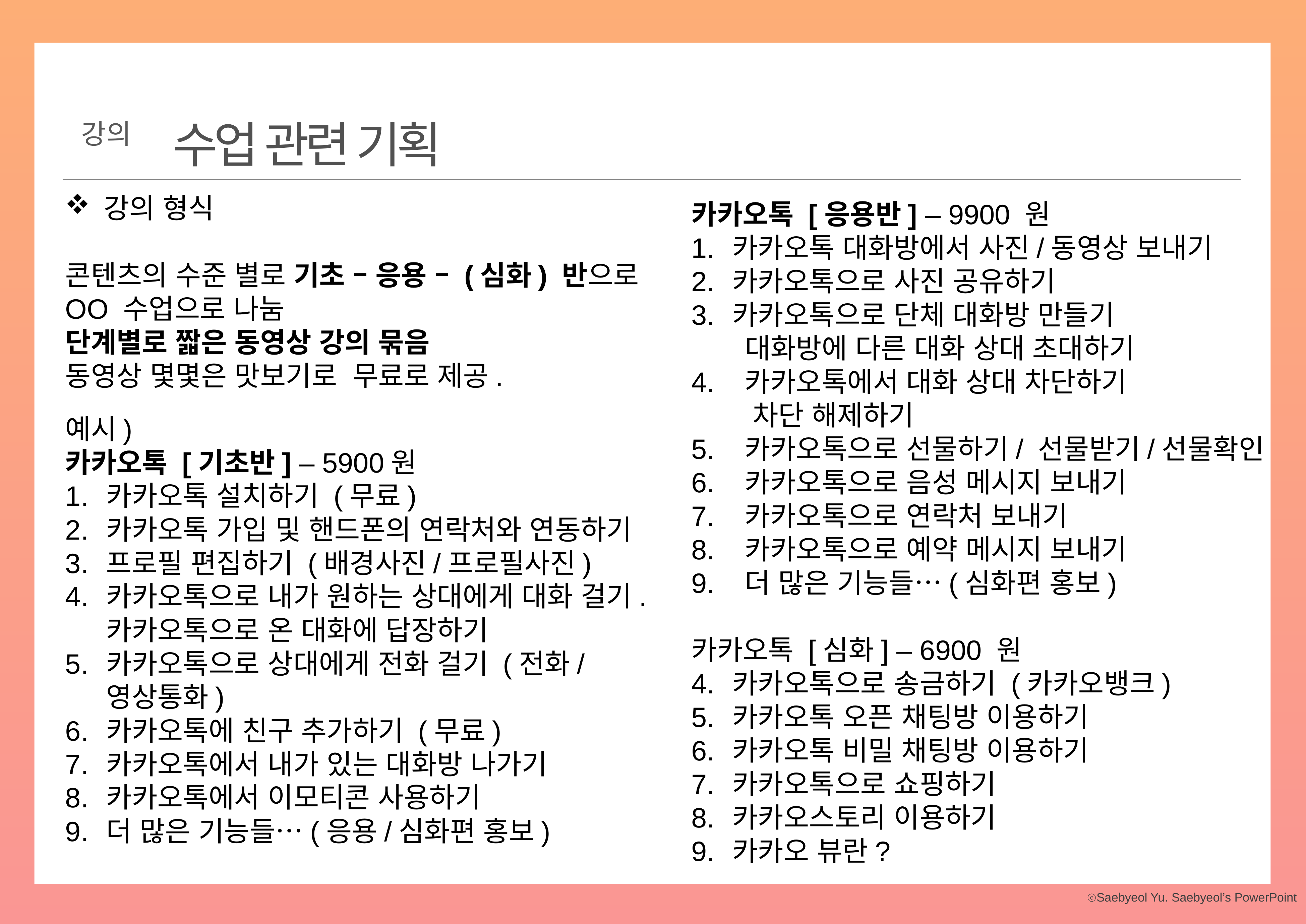

수업 관련 기획
강의

카카오톡 [응용반] – 9900 원
카카오톡 대화방에서 사진/동영상 보내기
카카오톡으로 사진 공유하기
카카오톡으로 단체 대화방 만들기
      대화방에 다른 대화 상대 초대하기
4.   카카오톡에서 대화 상대 차단하기
       차단 해제하기
5.   카카오톡으로 선물하기/ 선물받기/선물확인
6.   카카오톡으로 음성 메시지 보내기
7.   카카오톡으로 연락처 보내기
8.   카카오톡으로 예약 메시지 보내기
9.   더 많은 기능들…(심화편 홍보)

카카오톡 [심화] – 6900 원
카카오톡으로 송금하기 (카카오뱅크)
카카오톡 오픈 채팅방 이용하기
카카오톡 비밀 채팅방 이용하기
카카오톡으로 쇼핑하기
카카오스토리 이용하기
카카오 뷰란?
 강의 형식

콘텐츠의 수준 별로 기초 – 응용 – (심화) 반으로
OO 수업으로 나눔
단계별로 짧은 동영상 강의 묶음
동영상 몇몇은 맛보기로  무료로 제공.
예시)
카카오톡 [기초반] – 5900원
카카오톡 설치하기 (무료)
카카오톡 가입 및 핸드폰의 연락처와 연동하기
프로필 편집하기 (배경사진/프로필사진)
카카오톡으로 내가 원하는 상대에게 대화 걸기. 카카오톡으로 온 대화에 답장하기
카카오톡으로 상대에게 전화 걸기 (전화/영상통화)
카카오톡에 친구 추가하기 (무료)
카카오톡에서 내가 있는 대화방 나가기
카카오톡에서 이모티콘 사용하기
더 많은 기능들…(응용/심화편 홍보)